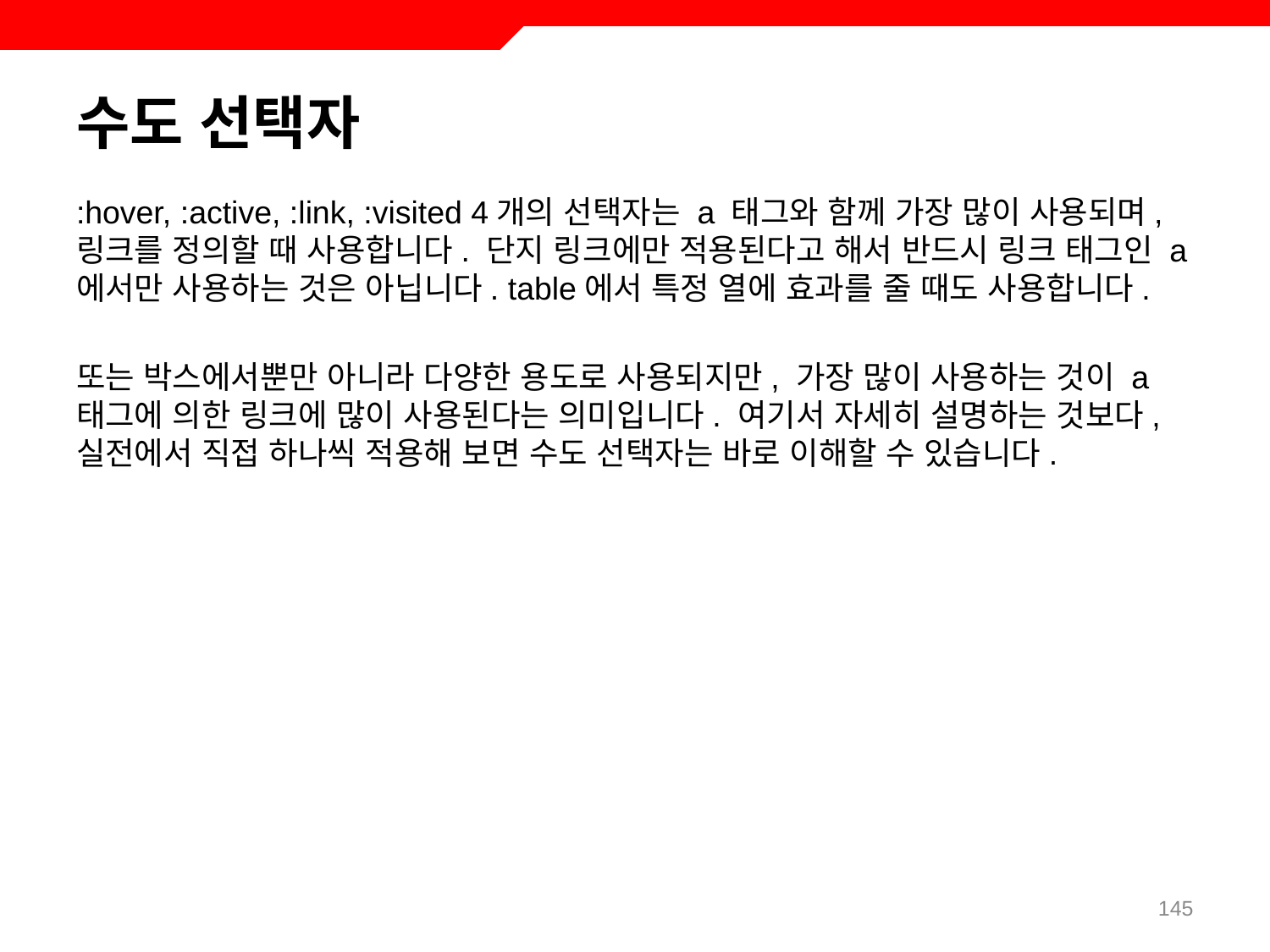

# 수도 선택자
:hover, :active, :link, :visited 4개의 선택자는 a 태그와 함께 가장 많이 사용되며, 링크를 정의할 때 사용합니다. 단지 링크에만 적용된다고 해서 반드시 링크 태그인 a 에서만 사용하는 것은 아닙니다. table에서 특정 열에 효과를 줄 때도 사용합니다.

또는 박스에서뿐만 아니라 다양한 용도로 사용되지만, 가장 많이 사용하는 것이 a 태그에 의한 링크에 많이 사용된다는 의미입니다. 여기서 자세히 설명하는 것보다, 실전에서 직접 하나씩 적용해 보면 수도 선택자는 바로 이해할 수 있습니다.

145